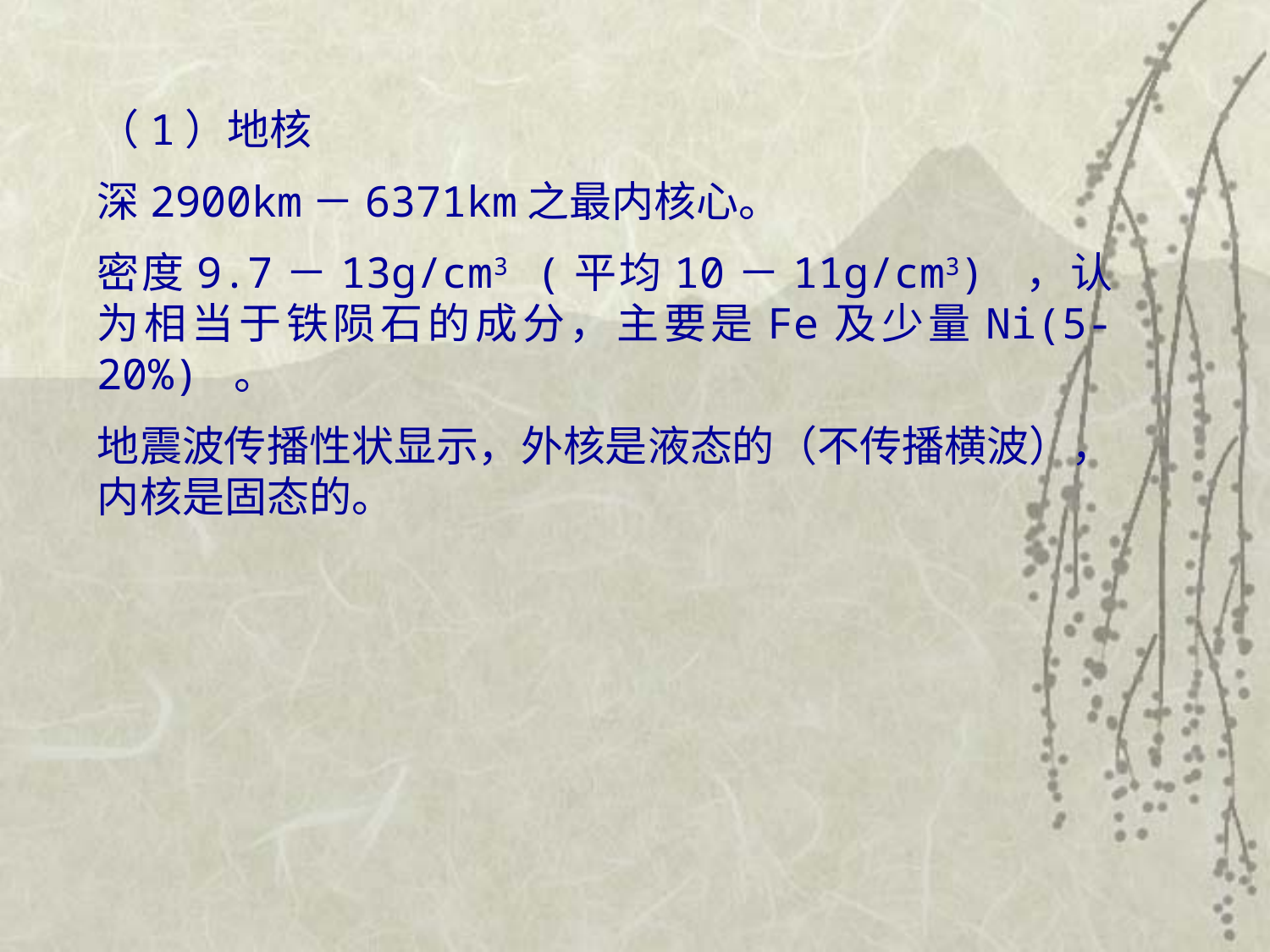

（1）地核
深2900km－6371km之最内核心。
密度9.7－13g/cm3 (平均10－11g/cm3) ，认为相当于铁陨石的成分，主要是Fe及少量Ni(5-20%) 。
地震波传播性状显示，外核是液态的（不传播横波），内核是固态的。